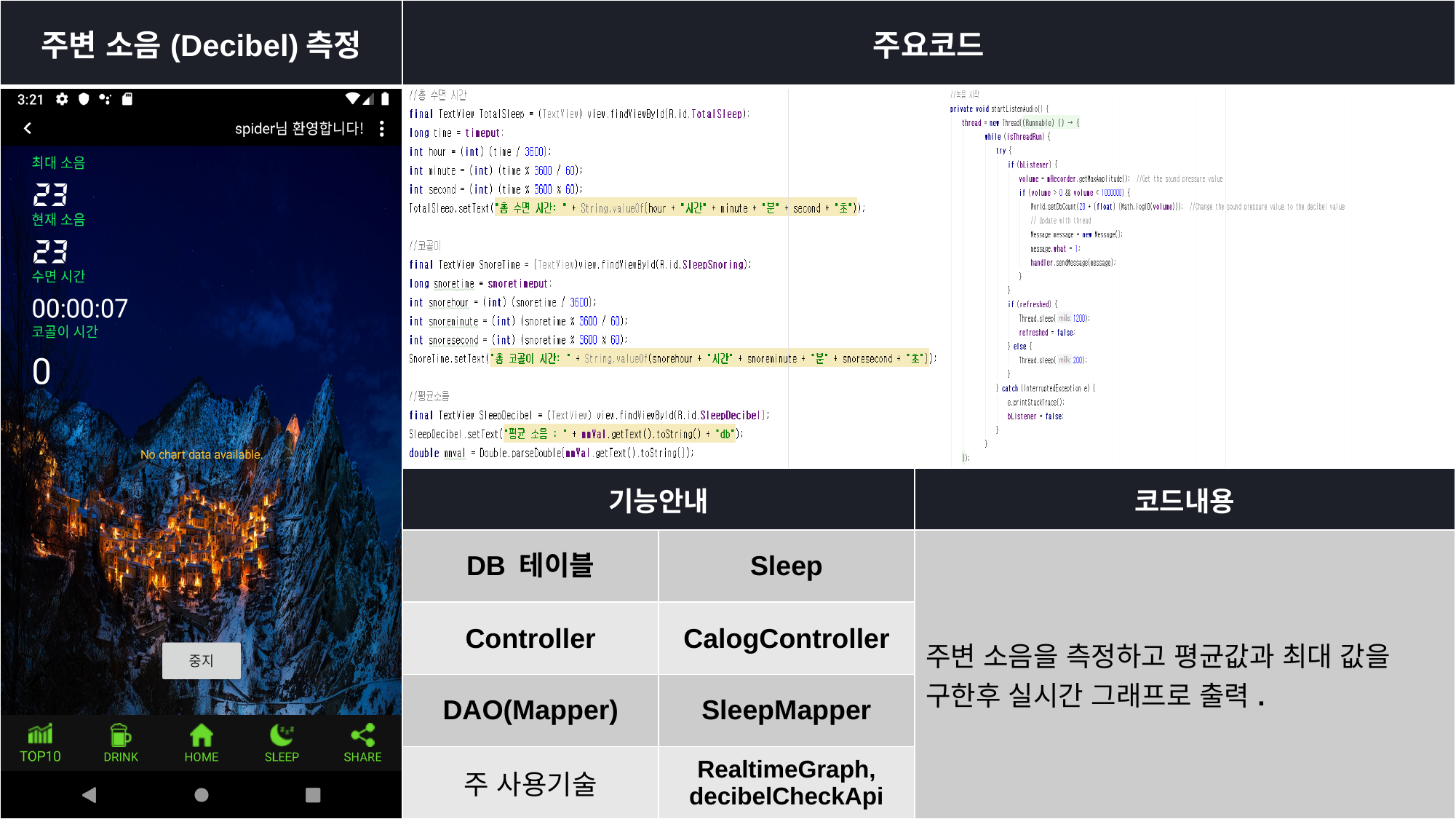

| 주변 소음(Decibel)측정 | 주요코드 |  |  |  |
| --- | --- | --- | --- | --- |
|  |  |  |  |  |
|  | 기능안내 |  | 코드내용 |  |
|  | DB 테이블 | Sleep | 주변 소음을 측정하고 평균값과 최대 값을 구한후 실시간 그래프로 출력. |  |
|  | Controller | CalogController |  |  |
|  | DAO(Mapper) | SleepMapper |  |  |
|  | 주 사용기술 | RealtimeGraph, decibelCheckApi |  |  |